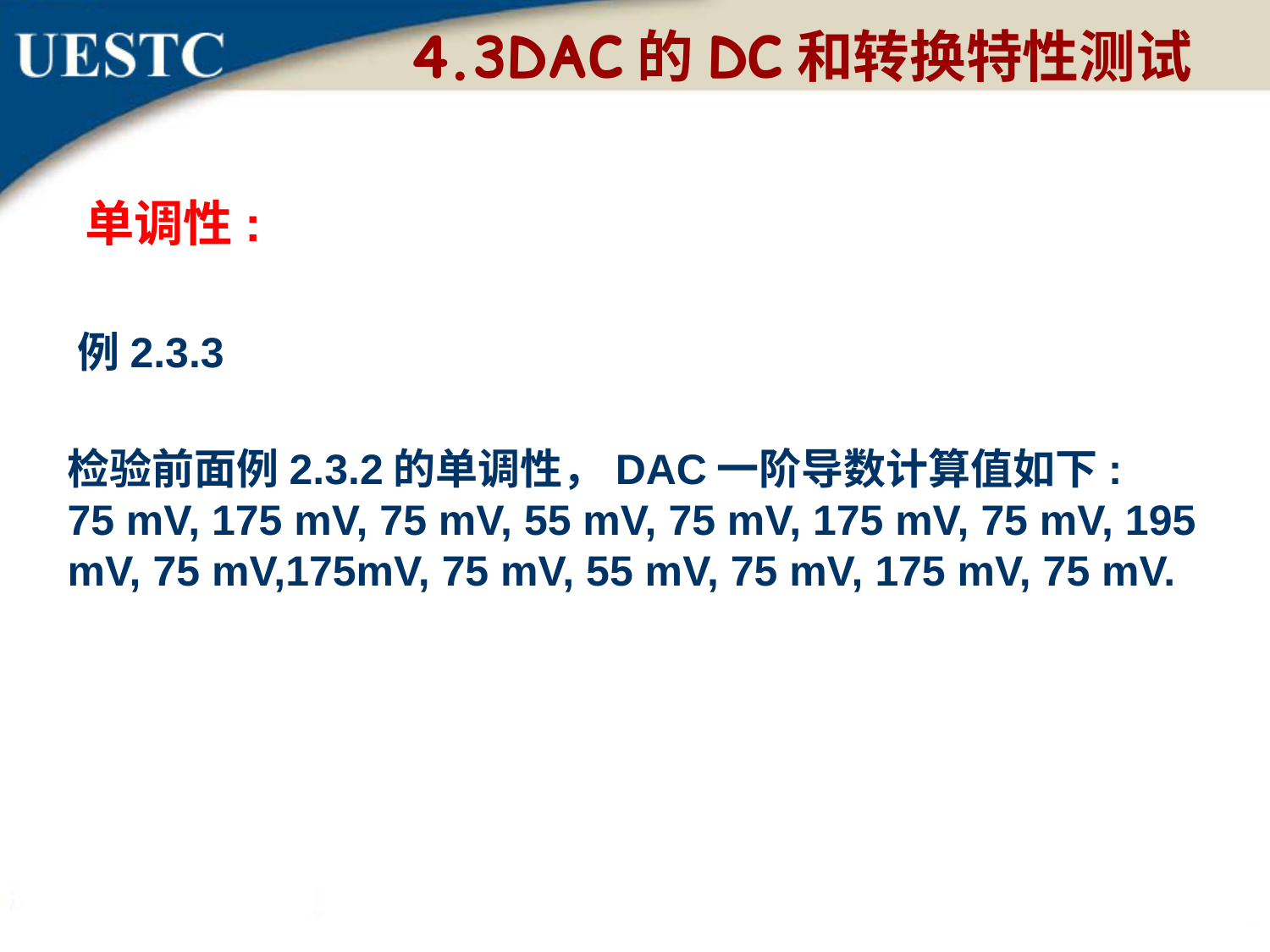

4.3DAC的DC和转换特性测试
单调性:
例2.3.3
检验前面例2.3.2的单调性，DAC一阶导数计算值如下:
75 mV, 175 mV, 75 mV, 55 mV, 75 mV, 175 mV, 75 mV, 195 mV, 75 mV,175mV, 75 mV, 55 mV, 75 mV, 175 mV, 75 mV.